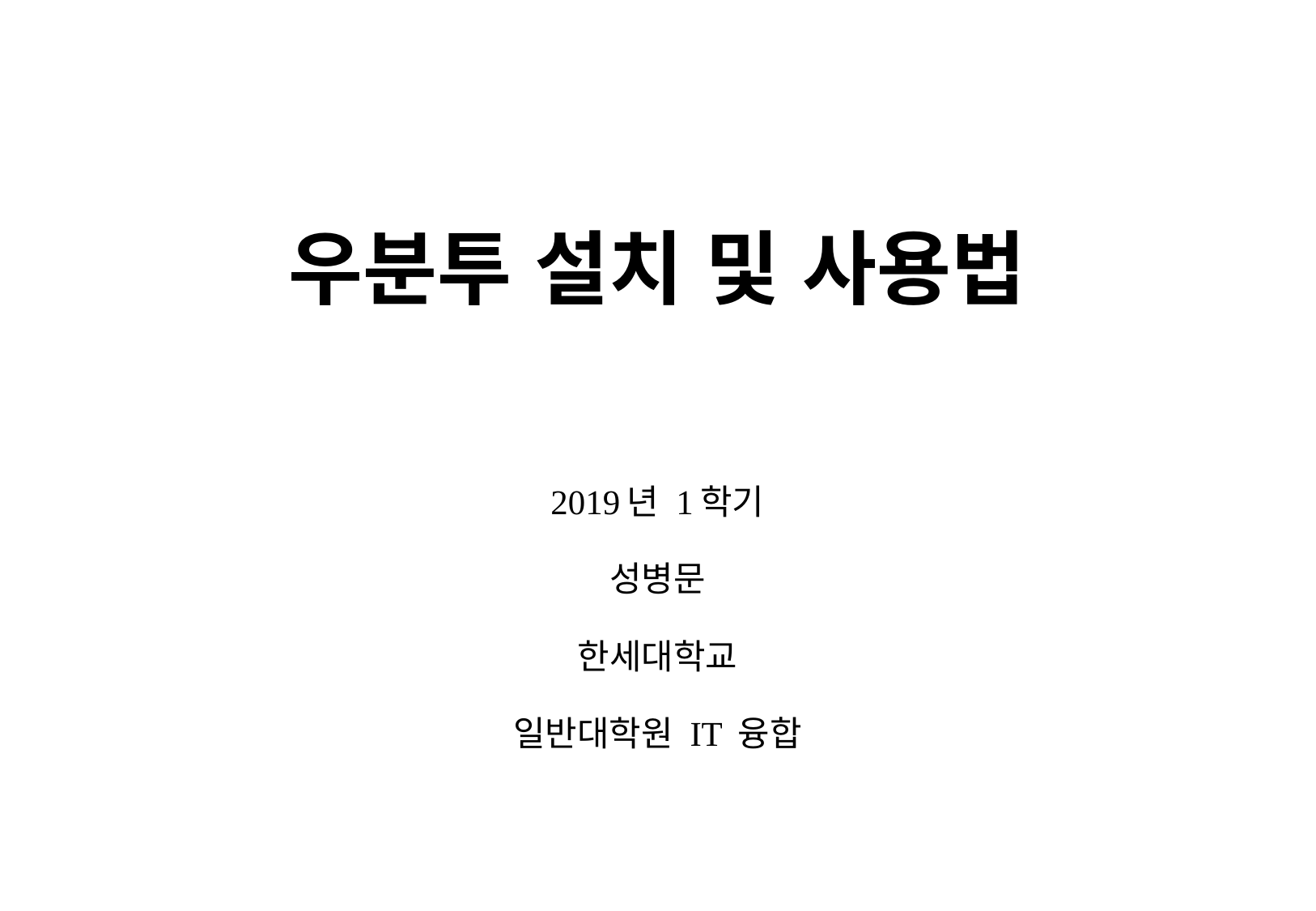

# 우분투 설치 및 사용법
2019년 1학기
성병문
한세대학교
일반대학원 IT 융합